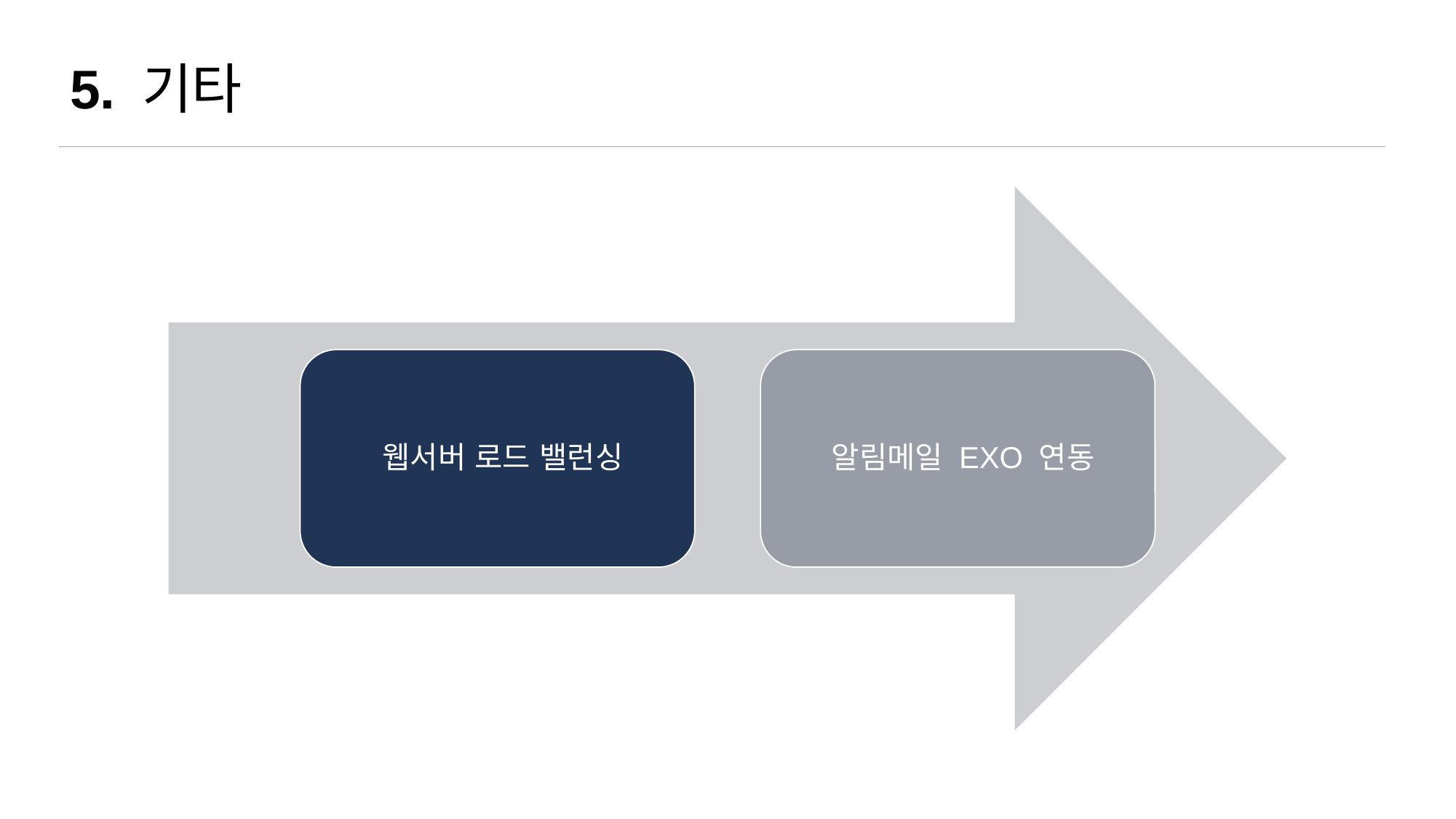

# 5. 기타
웹서버 로드 밸런싱
알림메일 EXO 연동